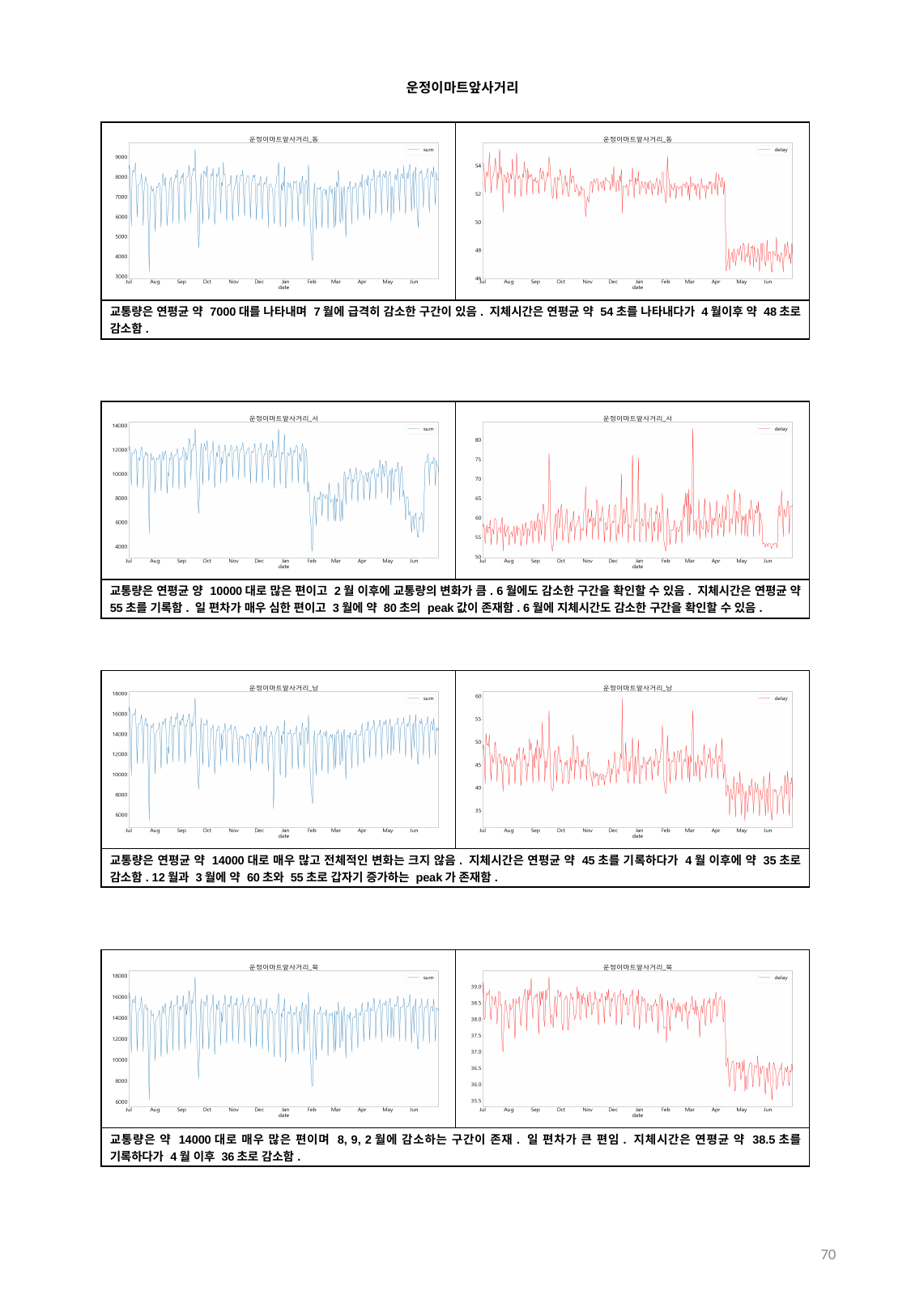

운정이마트앞사거리
|  |  |
| --- | --- |
| 교통량은 연평균 약 7000대를 나타내며 7월에 급격히 감소한 구간이 있음. 지체시간은 연평균 약 54초를 나타내다가 4월이후 약 48초로 감소함. |  |
|  |  |
| --- | --- |
| 교통량은 연평균 양 10000대로 많은 편이고 2월 이후에 교통량의 변화가 큼. 6월에도 감소한 구간을 확인할 수 있음. 지체시간은 연평균 약 55초를 기록함. 일 편차가 매우 심한 편이고 3월에 약 80초의 peak값이 존재함. 6월에 지체시간도 감소한 구간을 확인할 수 있음. |  |
|  |  |
| --- | --- |
| 교통량은 연평균 약 14000대로 매우 많고 전체적인 변화는 크지 않음. 지체시간은 연평균 약 45초를 기록하다가 4월 이후에 약 35초로 감소함. 12월과 3월에 약 60초와 55초로 갑자기 증가하는 peak가 존재함. |  |
|  |  |
| --- | --- |
| 교통량은 약 14000대로 매우 많은 편이며 8, 9, 2월에 감소하는 구간이 존재. 일 편차가 큰 편임. 지체시간은 연평균 약 38.5초를 기록하다가 4월 이후 36초로 감소함. |  |
70